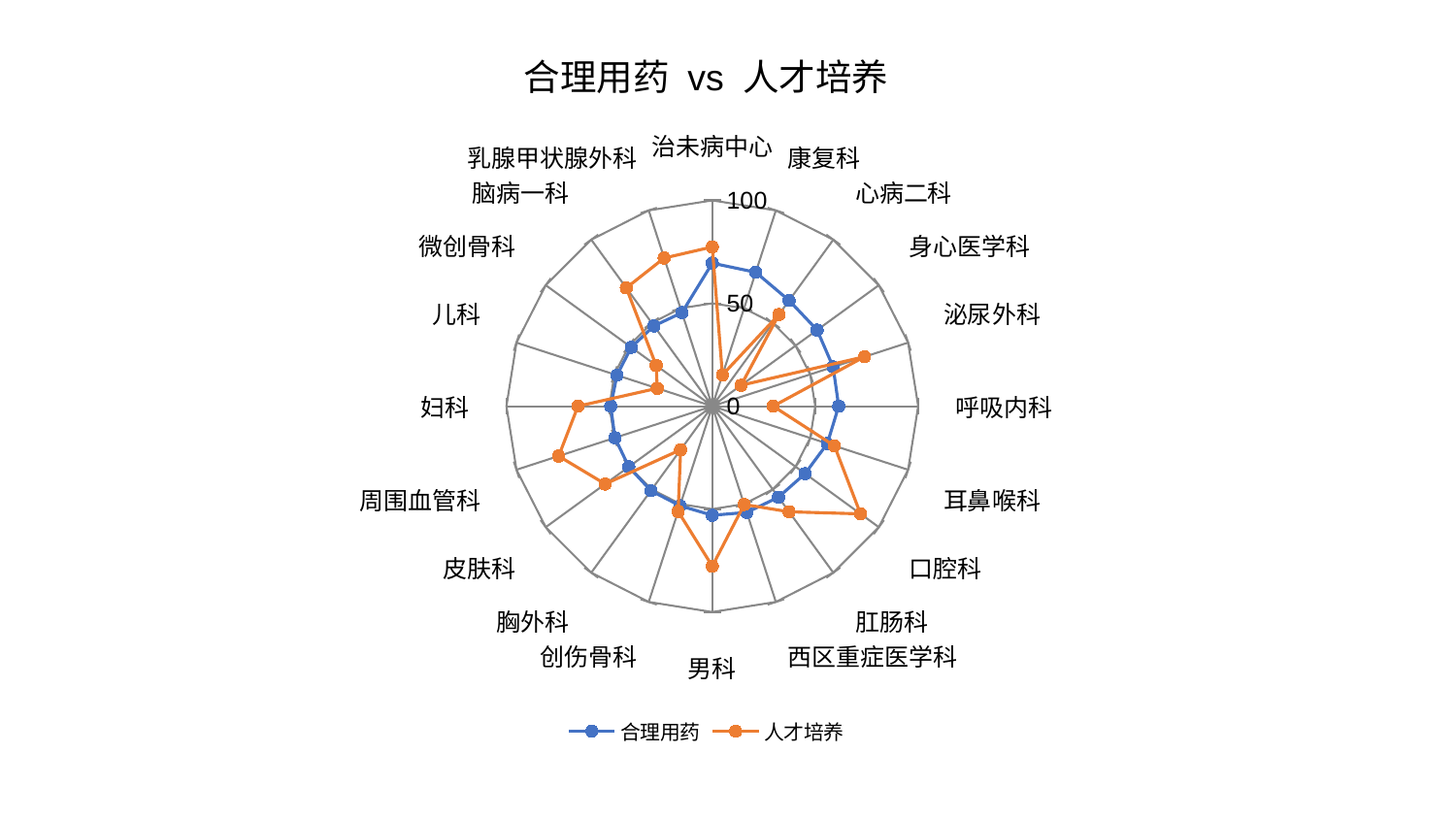

### Chart: 合理用药 vs 人才培养

| Category | 合理用药 | 人才培养 |
|---|---|---|
| 治未病中心 | 69.50929557389925 | 77.36701510866858 |
| 康复科 | 68.38910101372933 | 15.962032693497223 |
| 心病二科 | 63.4695718133193 | 55.09040465720156 |
| 身心医学科 | 62.963290979635175 | 17.275284310540417 |
| 泌尿外科 | 61.71528149438109 | 77.7644001772398 |
| 呼吸内科 | 61.39970882858723 | 29.57781385355746 |
| 耳鼻喉科 | 58.75795048647131 | 62.39644026104687 |
| 口腔科 | 55.73648617177212 | 89.00640988697346 |
| 肛肠科 | 54.68843227880459 | 63.4426645817195 |
| 西区重症医学科 | 54.270716067520304 | 50.21169370561393 |
| 男科 | 53.02019325648605 | 77.7367003474695 |
| 创伤骨科 | 50.8481075274156 | 53.78125237621483 |
| 胸外科 | 50.76250412524564 | 26.186040074042165 |
| 皮肤科 | 50.151770119657535 | 64.3484610533374 |
| 周围血管科 | 49.70957348656059 | 78.47062561825612 |
| 妇科 | 49.341166689828285 | 65.24217055670607 |
| 儿科 | 48.69880441146866 | 28.105606546121454 |
| 微创骨科 | 48.6658954540803 | 33.71652818686683 |
| 脑病一科 | 48.22007182756105 | 71.04863046680352 |
| 乳腺甲状腺外科 | 47.80107325748791 | 75.69733965301866 |
57